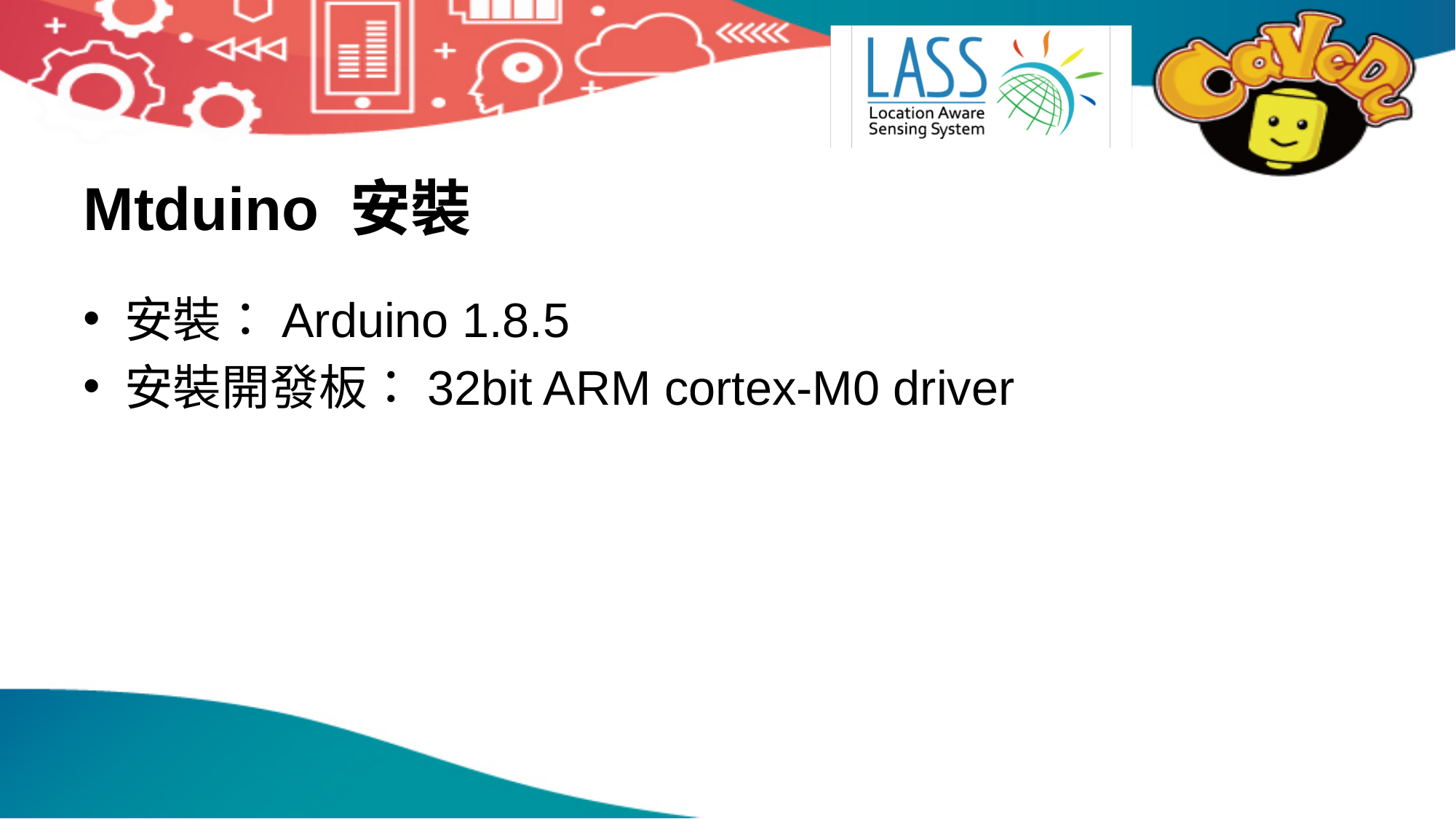

# Mtduino 安裝
安裝：Arduino 1.8.5
安裝開發板：32bit ARM cortex-M0 driver